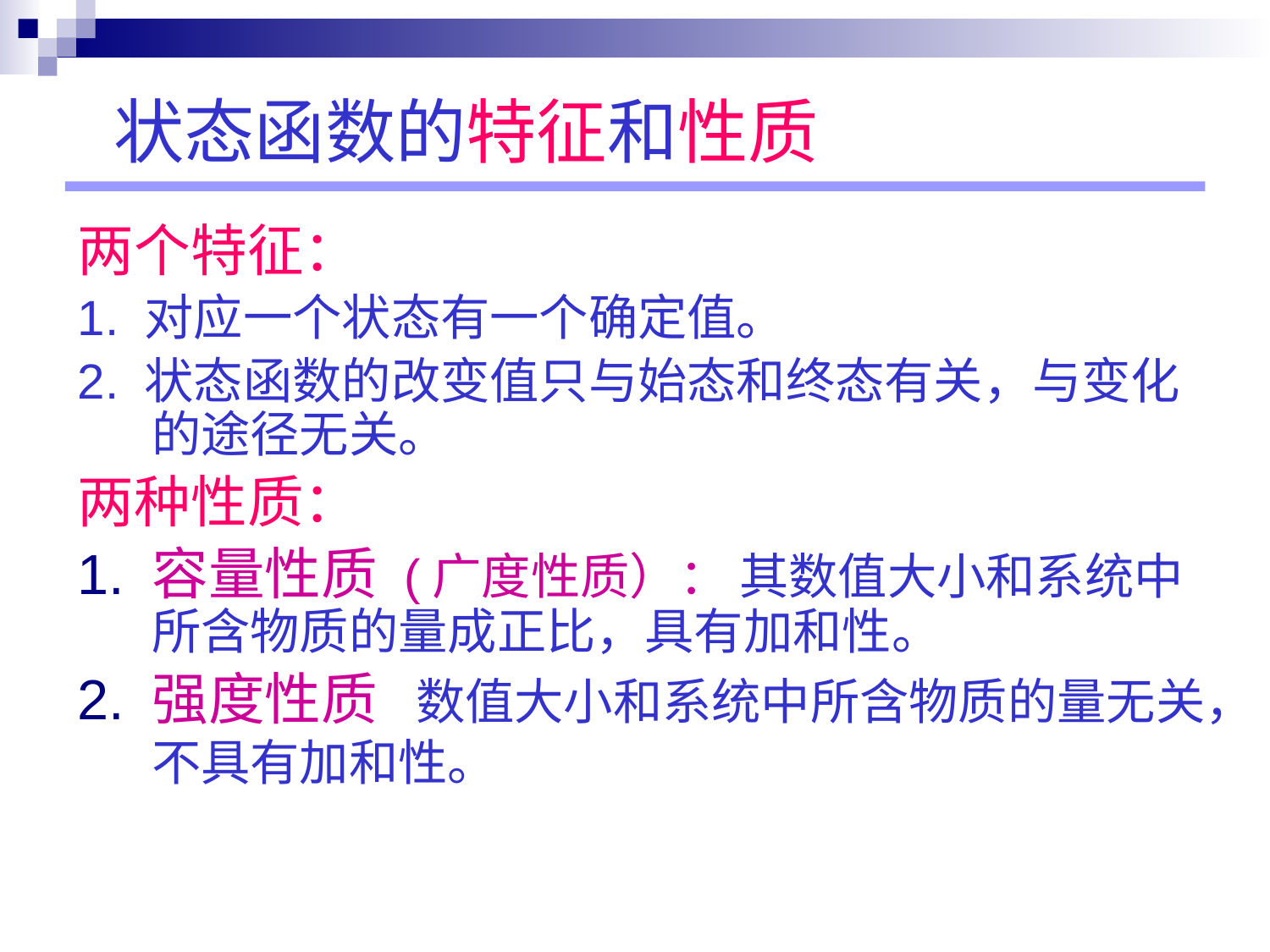

# 状态函数的特征和性质

两个特征：
1. 对应一个状态有一个确定值。
2. 状态函数的改变值只与始态和终态有关，与变化的途径无关。
两种性质：
容量性质 (广度性质）： 其数值大小和系统中所含物质的量成正比，具有加和性。
强度性质   数值大小和系统中所含物质的量无关，不具有加和性。